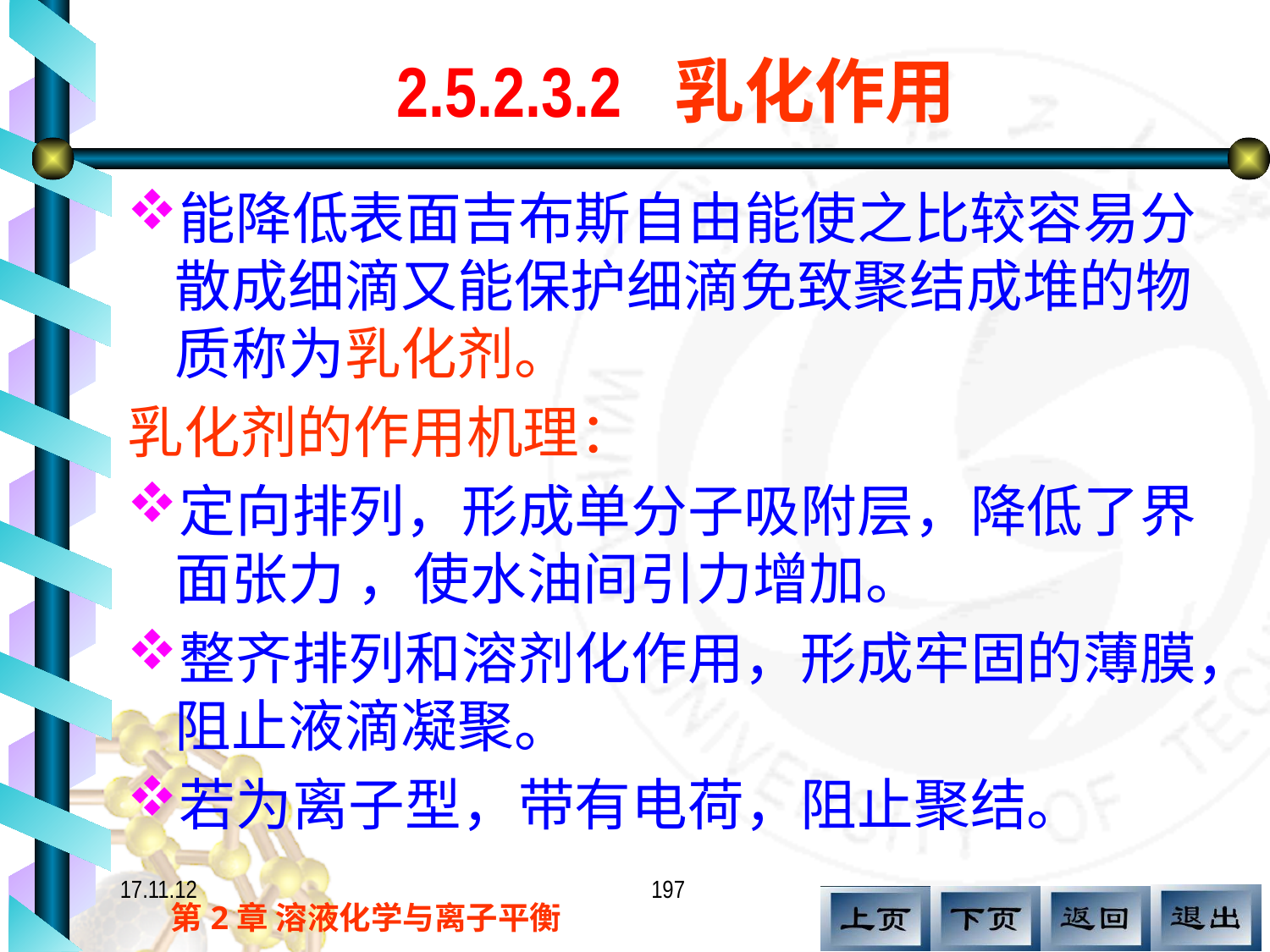

# 2.5.2.3.2  乳化作用
能降低表面吉布斯自由能使之比较容易分散成细滴又能保护细滴免致聚结成堆的物质称为乳化剂。
乳化剂的作用机理：
定向排列，形成单分子吸附层，降低了界面张力 ，使水油间引力增加。
整齐排列和溶剂化作用，形成牢固的薄膜，阻止液滴凝聚。
若为离子型，带有电荷，阻止聚结。
17.11.12
197